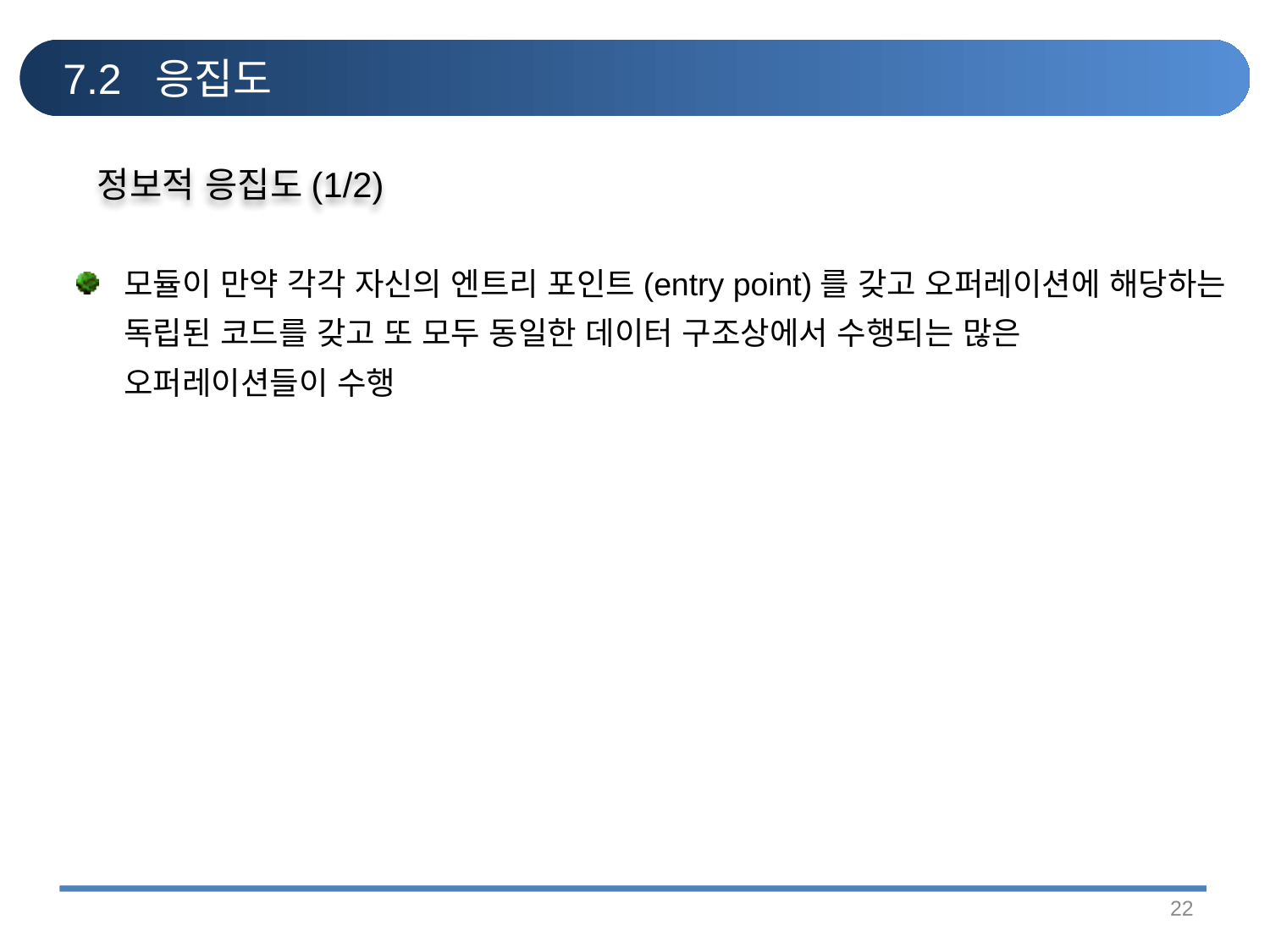

# 7.2  응집도
정보적 응집도(1/2)
모듈이 만약 각각 자신의 엔트리 포인트(entry point)를 갖고 오퍼레이션에 해당하는 독립된 코드를 갖고 또 모두 동일한 데이터 구조상에서 수행되는 많은 오퍼레이션들이 수행
22